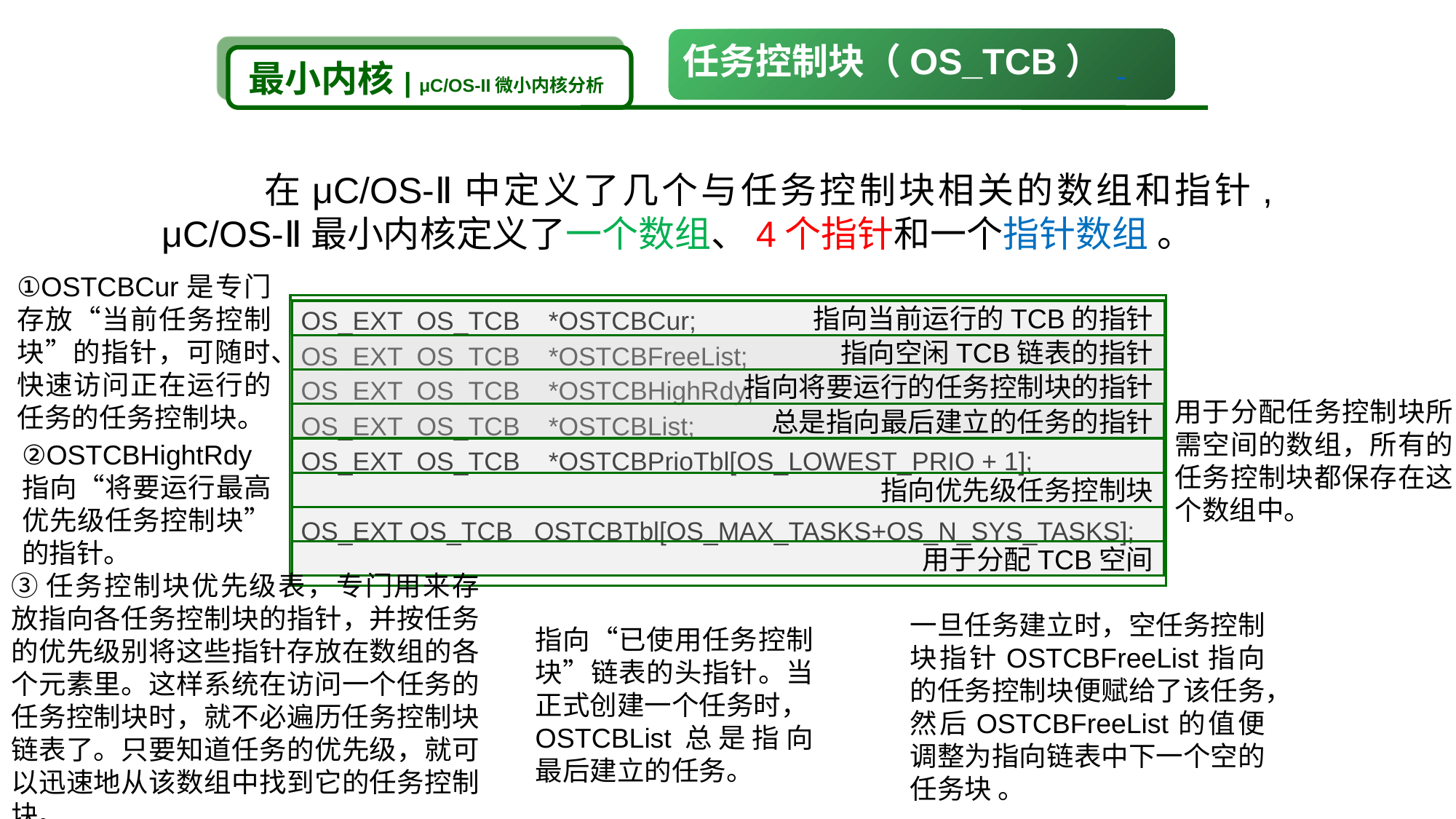

任务控制块（OS_TCB）
最小内核 | μC/OS-II微小内核分析

        在μC/OS-Ⅱ中定义了几个与任务控制块相关的数组和指针, μC/OS-Ⅱ最小内核定义了一个数组、4个指针和一个指针数组 。

①OSTCBCur是专门存放“当前任务控制块”的指针，可随时、快速访问正在运行的任务的任务控制块。
OS_EXT  OS_TCB    *OSTCBCur;
OS_EXT  OS_TCB    *OSTCBFreeList;
OS_EXT  OS_TCB    *OSTCBHighRdy;
OS_EXT  OS_TCB    *OSTCBList;
OS_EXT  OS_TCB    *OSTCBPrioTbl[OS_LOWEST_PRIO + 1];

OS_EXT OS_TCB   OSTCBTbl[OS_MAX_TASKS+OS_N_SYS_TASKS];

指向当前运行的TCB的指针

指向空闲TCB链表的指针

指向将要运行的任务控制块的指针
用于分配任务控制块所需空间的数组，所有的任务控制块都保存在这个数组中。

总是指向最后建立的任务的指针
②OSTCBHightRdy指向“将要运行最高优先级任务控制块”的指针。

指向优先级任务控制块

用于分配TCB空间
③任务控制块优先级表，专门用来存放指向各任务控制块的指针，并按任务的优先级别将这些指针存放在数组的各个元素里。这样系统在访问一个任务的任务控制块时，就不必遍历任务控制块链表了。只要知道任务的优先级，就可以迅速地从该数组中找到它的任务控制块。
一旦任务建立时，空任务控制块指针OSTCBFreeList指向的任务控制块便赋给了该任务，然后OSTCBFreeList的值便调整为指向链表中下一个空的任务块 。
指向“已使用任务控制块”链表的头指针。当正式创建一个任务时，OSTCBList总是指向最后建立的任务。